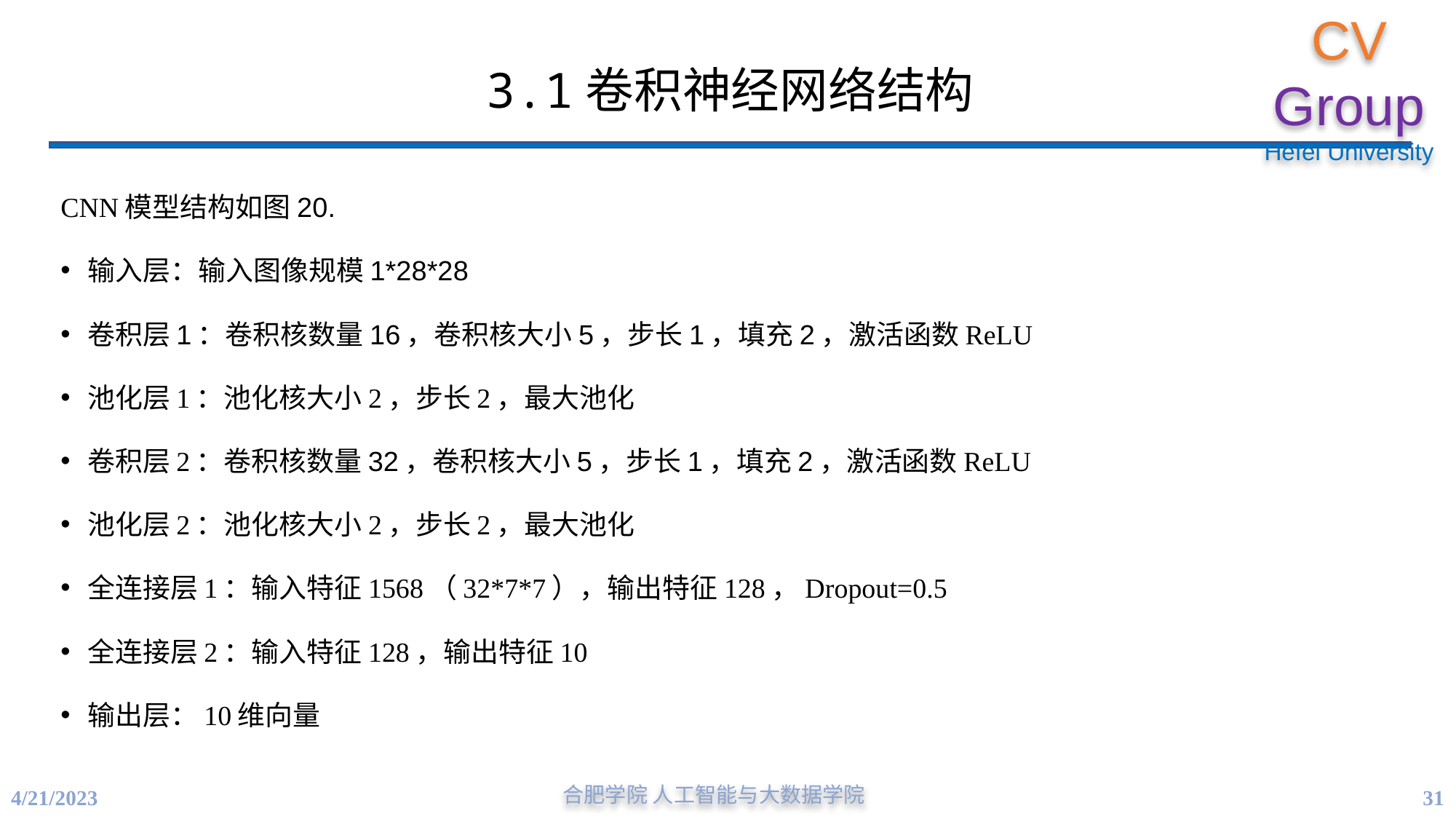

# 3.1卷积神经网络结构
CNN模型结构如图20.
输入层：输入图像规模1*28*28
卷积层1：卷积核数量16，卷积核大小5，步长1，填充2，激活函数ReLU
池化层1：池化核大小2，步长2，最大池化
卷积层2：卷积核数量32，卷积核大小5，步长1，填充2，激活函数ReLU
池化层2：池化核大小2，步长2，最大池化
全连接层1：输入特征1568（32*7*7），输出特征128，Dropout=0.5
全连接层2：输入特征128，输出特征10
输出层：10维向量

31
4/21/2023
合肥学院 人工智能与大数据学院